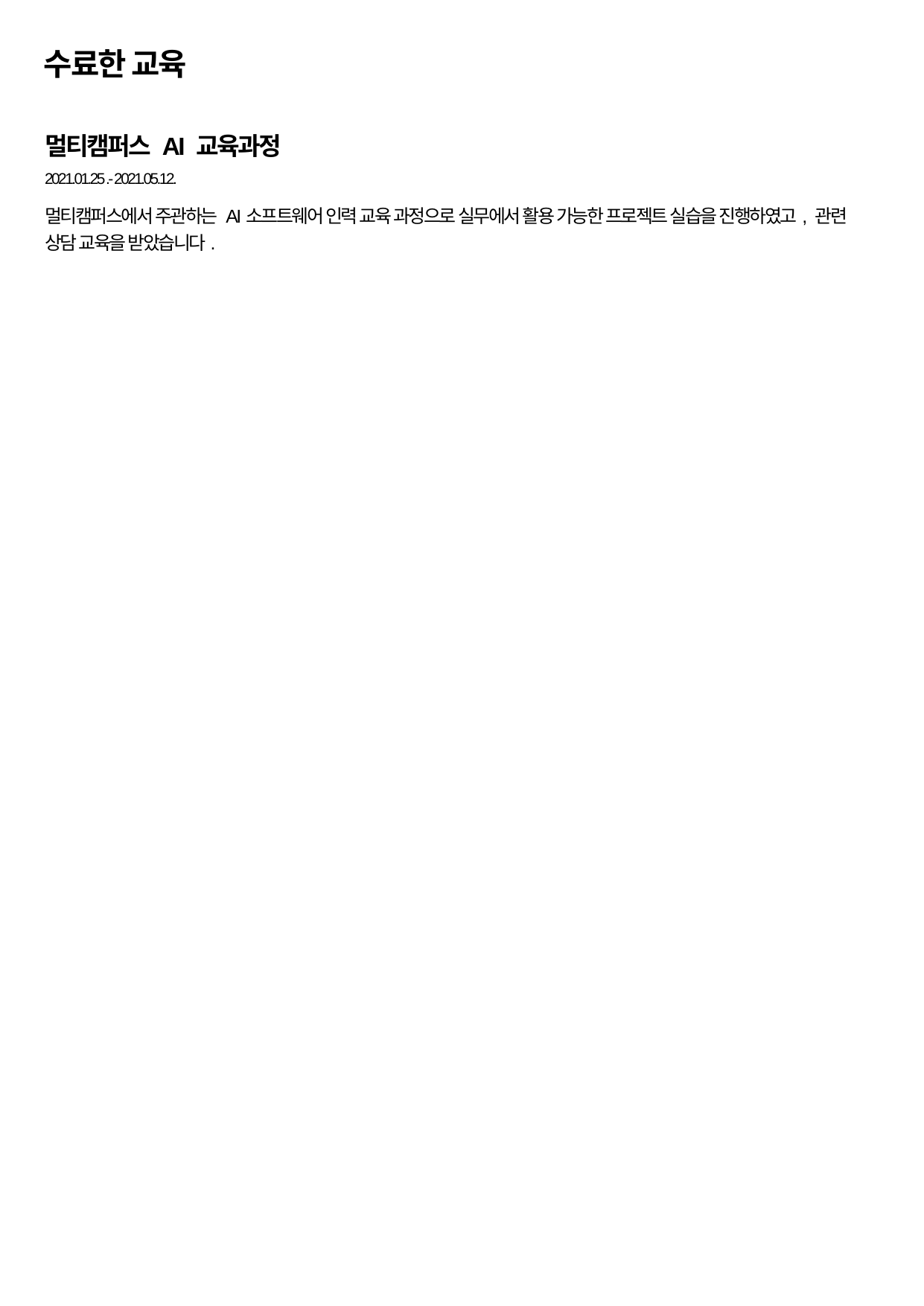

수료한 교육
멀티캠퍼스 AI 교육과정
2021.01.25 .- 2021.05.12.
멀티캠퍼스에서 주관하는 AI소프트웨어 인력 교육 과정으로 실무에서 활용 가능한 프로젝트 실습을 진행하였고, 관련 상담 교육을 받았습니다.